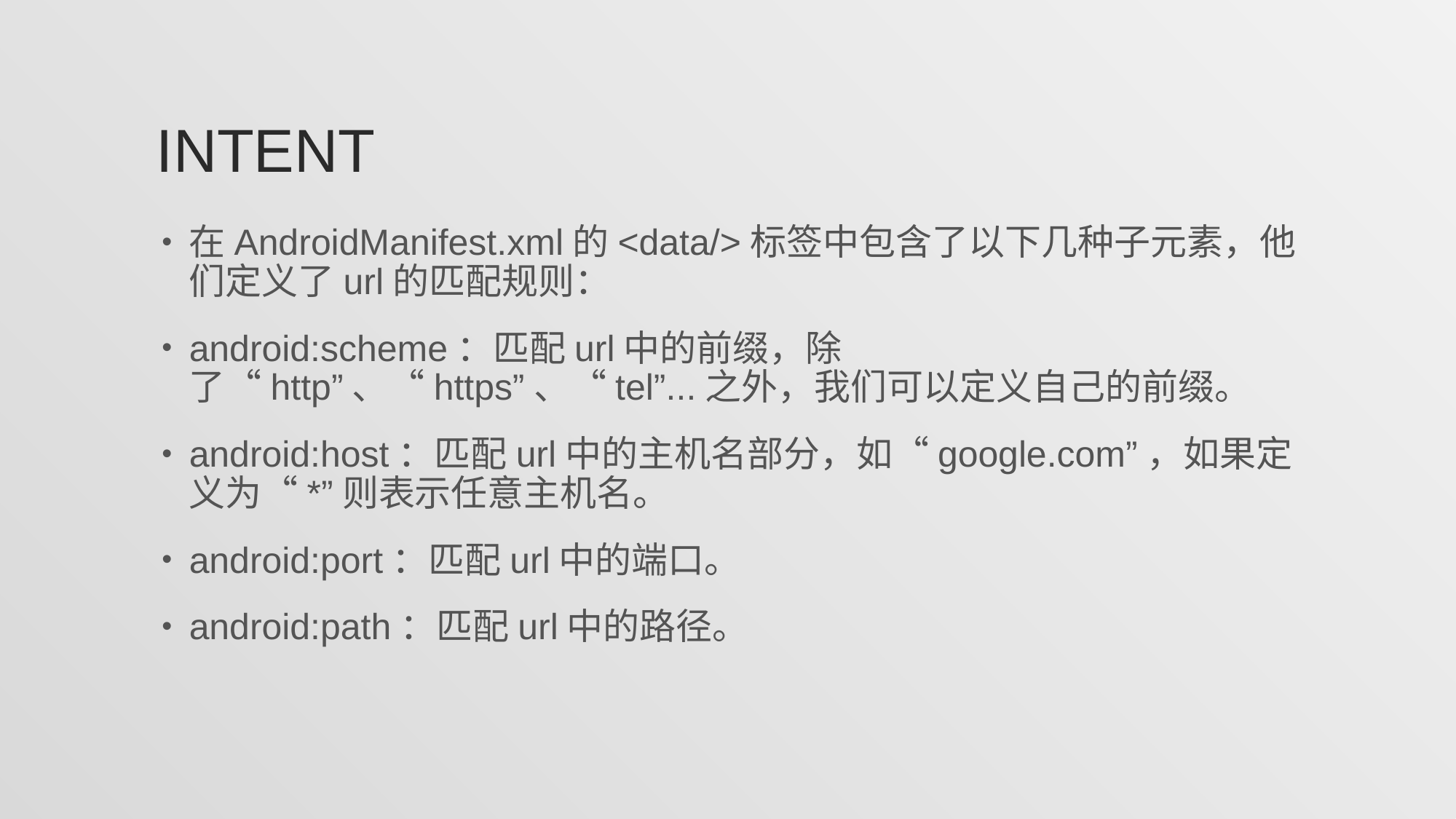

# Intent
在AndroidManifest.xml的<data/>标签中包含了以下几种子元素，他们定义了url的匹配规则：
android:scheme：匹配url中的前缀，除了“http”、“https”、“tel”...之外，我们可以定义自己的前缀。
android:host：匹配url中的主机名部分，如“google.com”，如果定义为“*”则表示任意主机名。
android:port：匹配url中的端口。
android:path：匹配url中的路径。